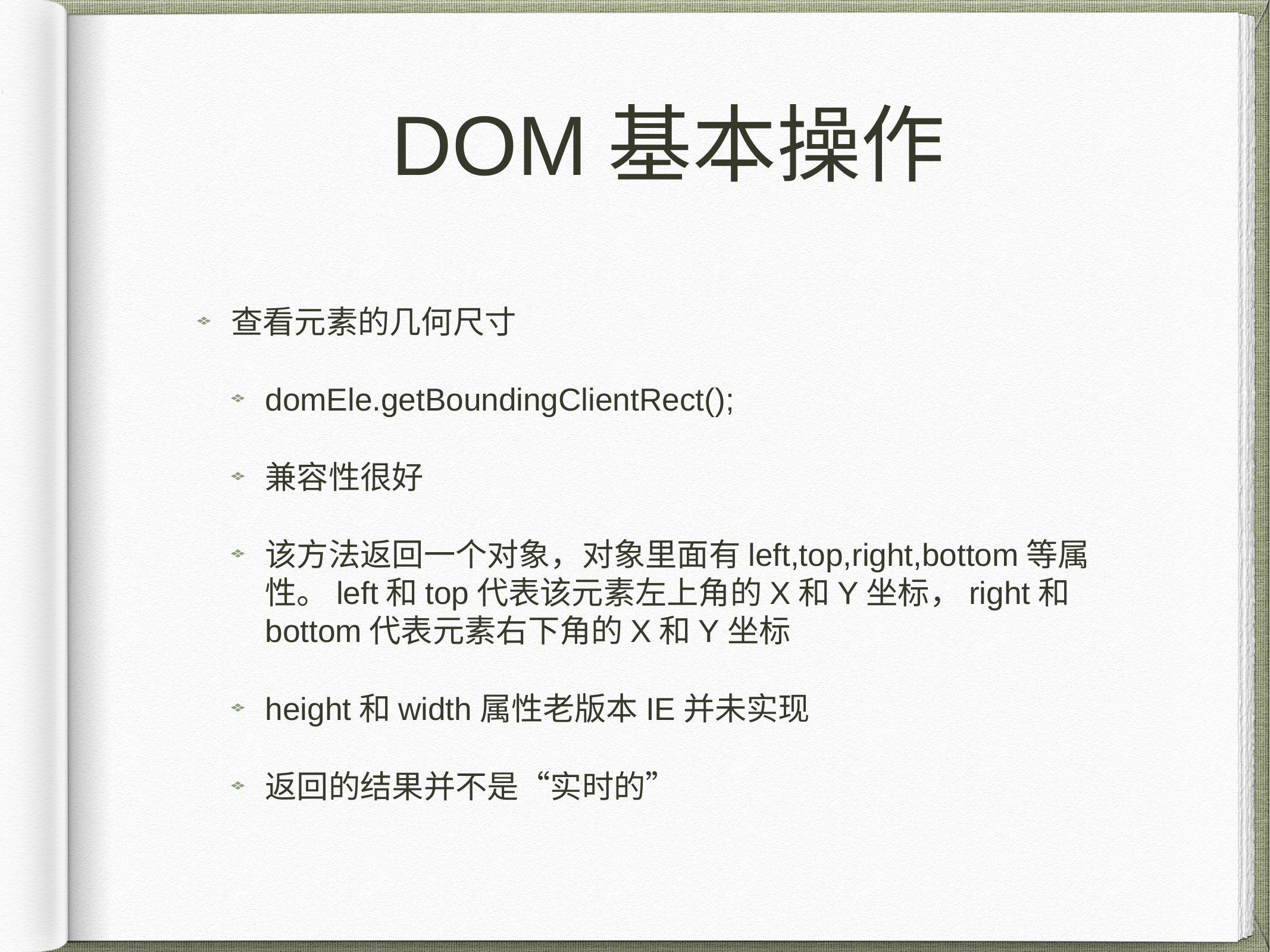

# DOM基本操作
查看元素的几何尺寸
domEle.getBoundingClientRect();
兼容性很好
该方法返回一个对象，对象里面有left,top,right,bottom等属性。left和top代表该元素左上角的X和Y坐标，right和bottom代表元素右下角的X和Y坐标
height和width属性老版本IE并未实现
返回的结果并不是“实时的”